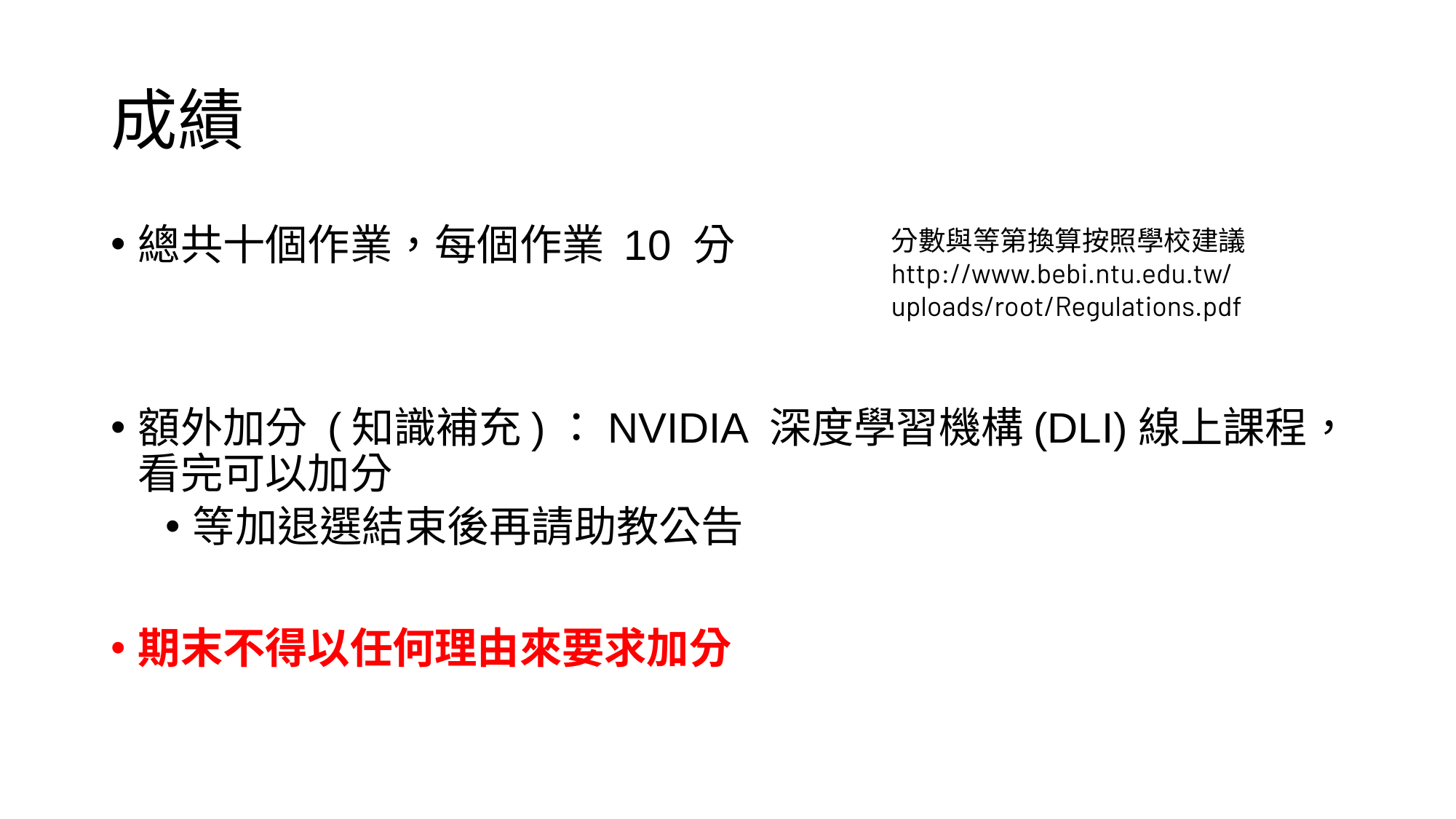

# 成績
總共十個作業，每個作業 10 分

額外加分 (知識補充)：NVIDIA 深度學習機構(DLI)線上課程，看完可以加分
等加退選結束後再請助教公告

期末不得以任何理由來要求加分
分數與等第換算按照學校建議
http://www.bebi.ntu.edu.tw/uploads/root/Regulations.pdf